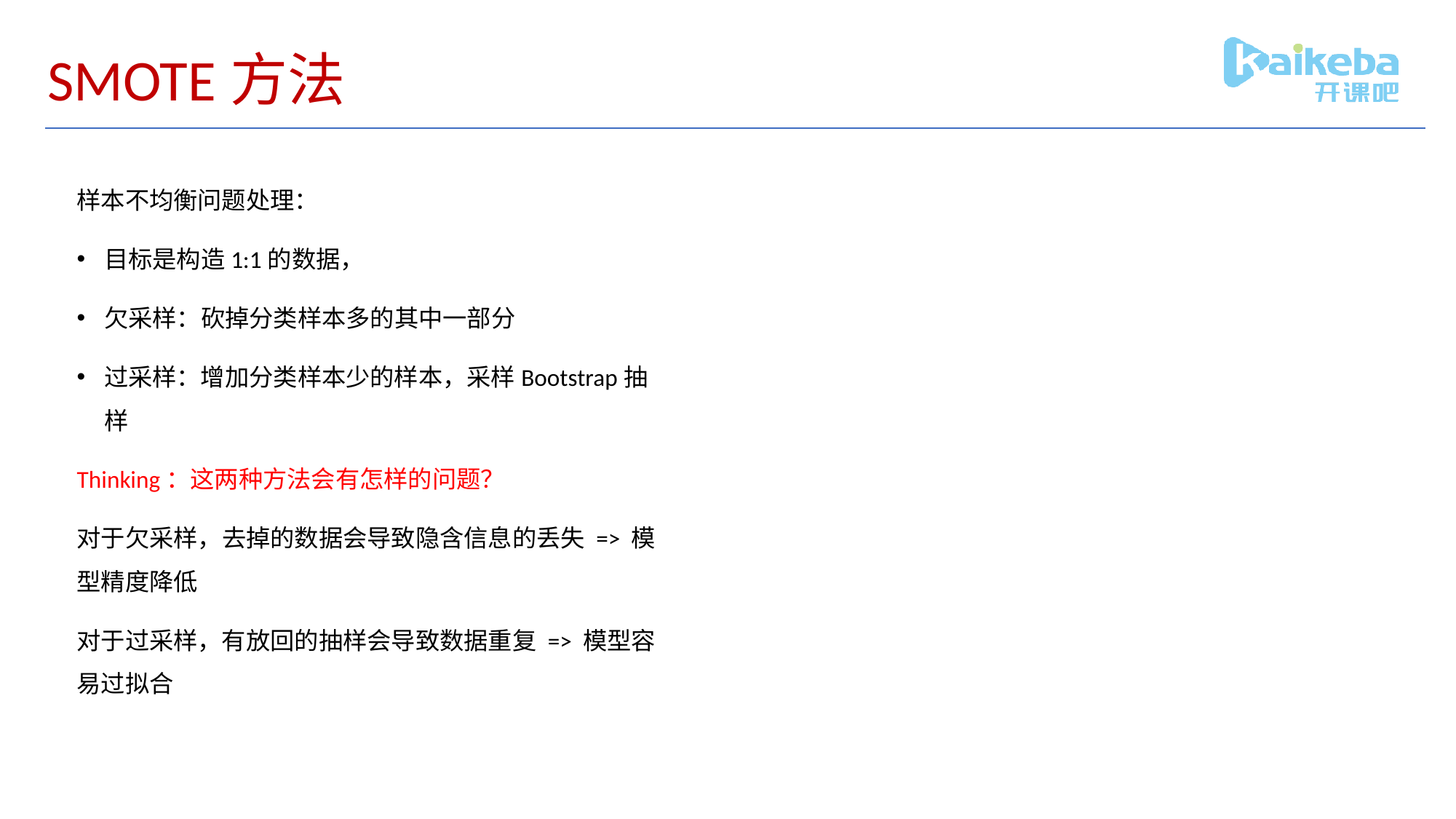

# SMOTE方法
样本不均衡问题处理：
目标是构造1:1的数据，
欠采样：砍掉分类样本多的其中一部分
过采样：增加分类样本少的样本，采样Bootstrap抽样
Thinking：这两种方法会有怎样的问题？
对于欠采样，去掉的数据会导致隐含信息的丢失 => 模型精度降低
对于过采样，有放回的抽样会导致数据重复 => 模型容易过拟合